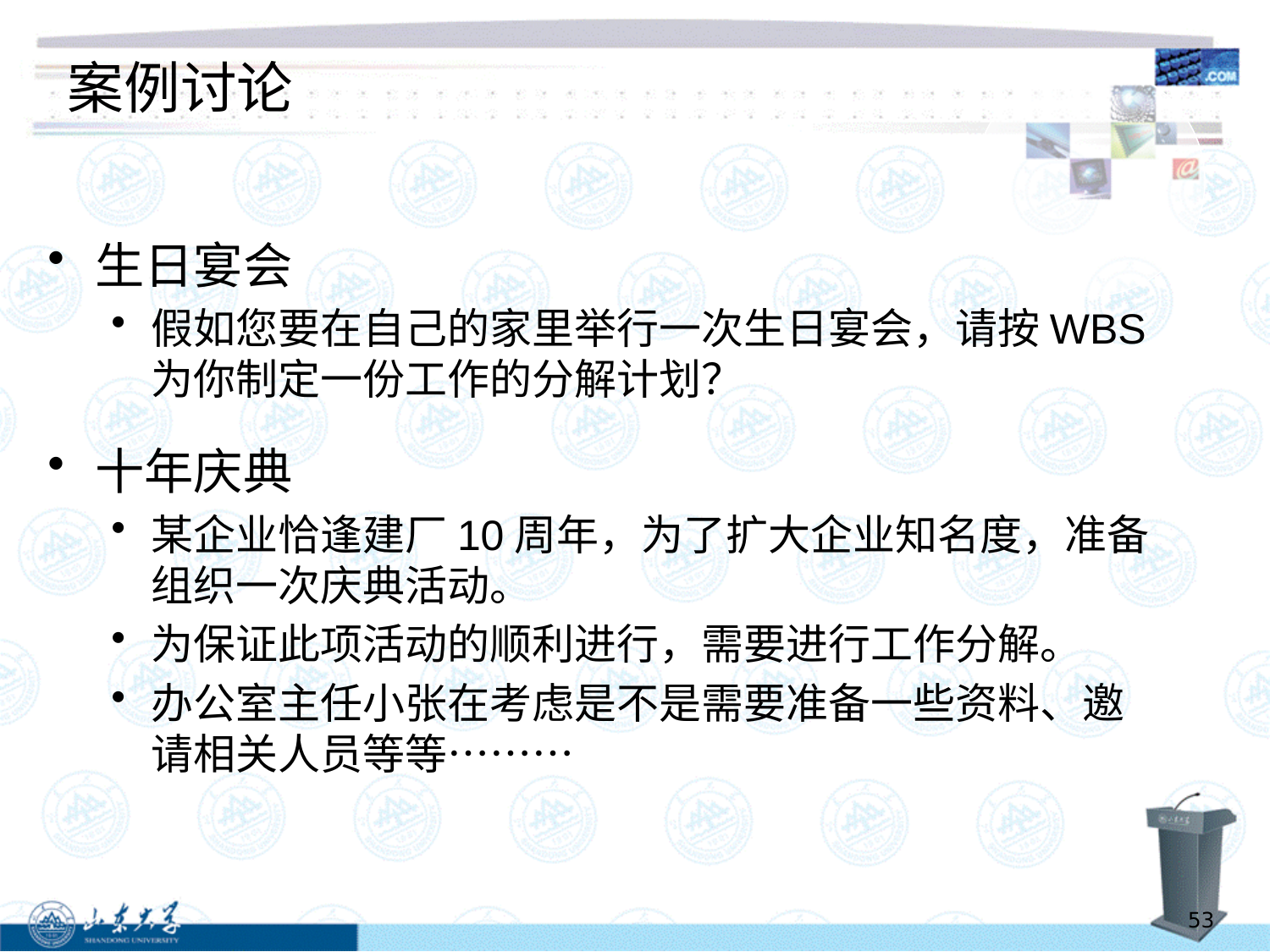

# 案例讨论
生日宴会
假如您要在自己的家里举行一次生日宴会，请按WBS为你制定一份工作的分解计划？
十年庆典
某企业恰逢建厂10周年，为了扩大企业知名度，准备组织一次庆典活动。
为保证此项活动的顺利进行，需要进行工作分解。
办公室主任小张在考虑是不是需要准备一些资料、邀请相关人员等等………

53